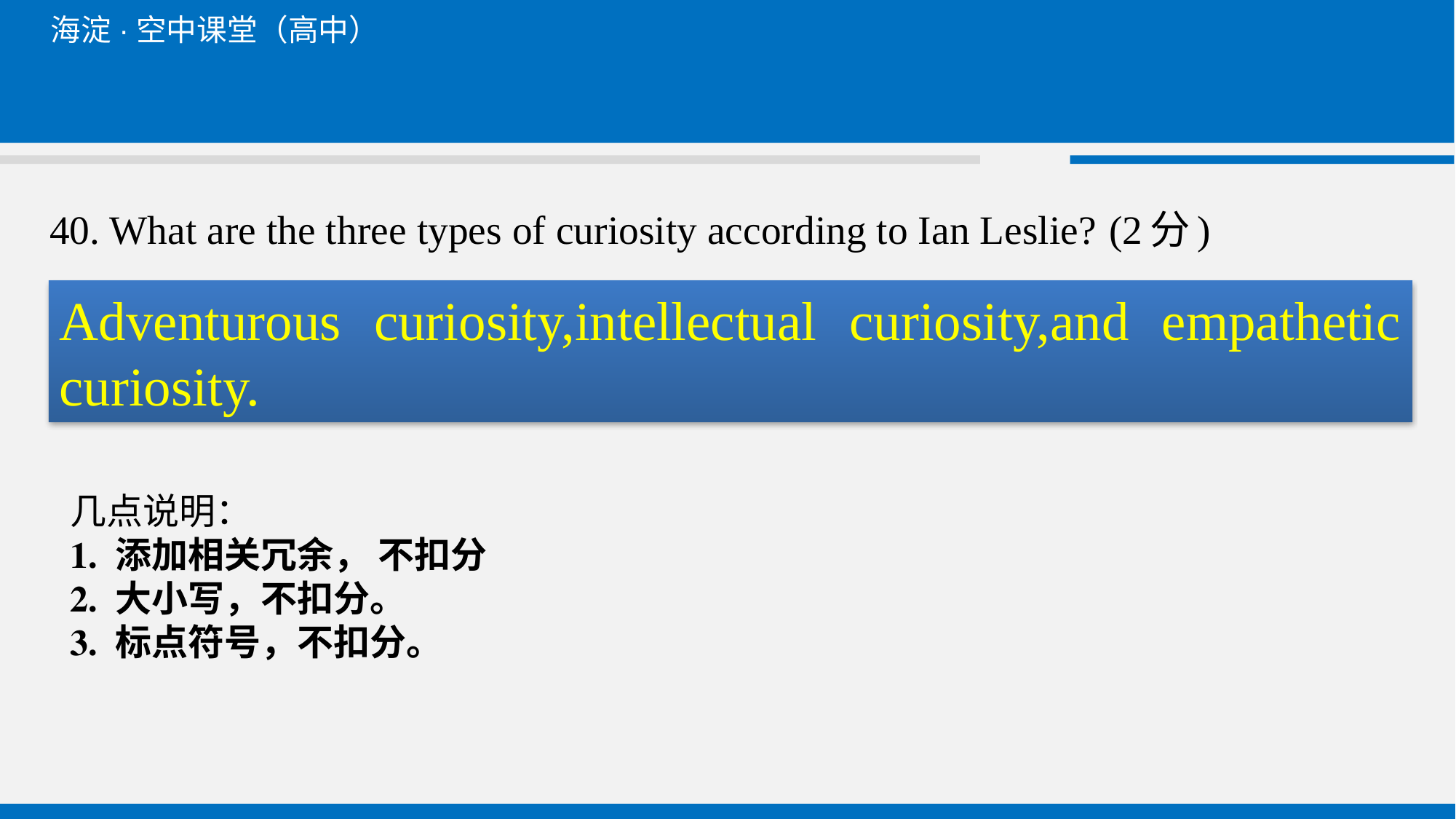

# 40. What are the three types of curiosity according to Ian Leslie? (2分)
Adventurous curiosity,intellectual curiosity,and empathetic curiosity.
几点说明：
1. 添加相关冗余， 不扣分
2. 大小写，不扣分。
3. 标点符号，不扣分。